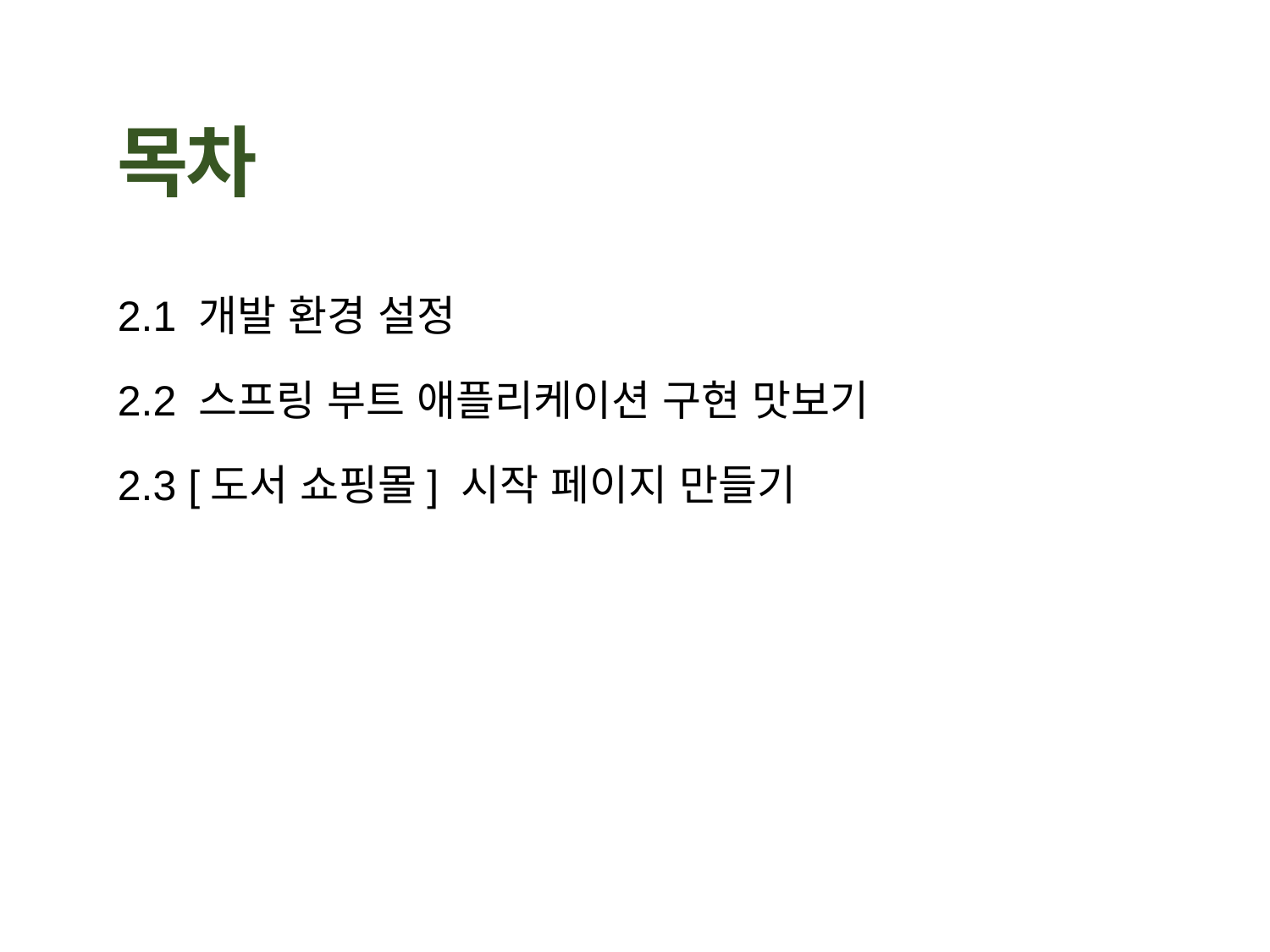

2.1 개발 환경 설정
2.2 스프링 부트 애플리케이션 구현 맛보기
2.3 [도서 쇼핑몰] 시작 페이지 만들기